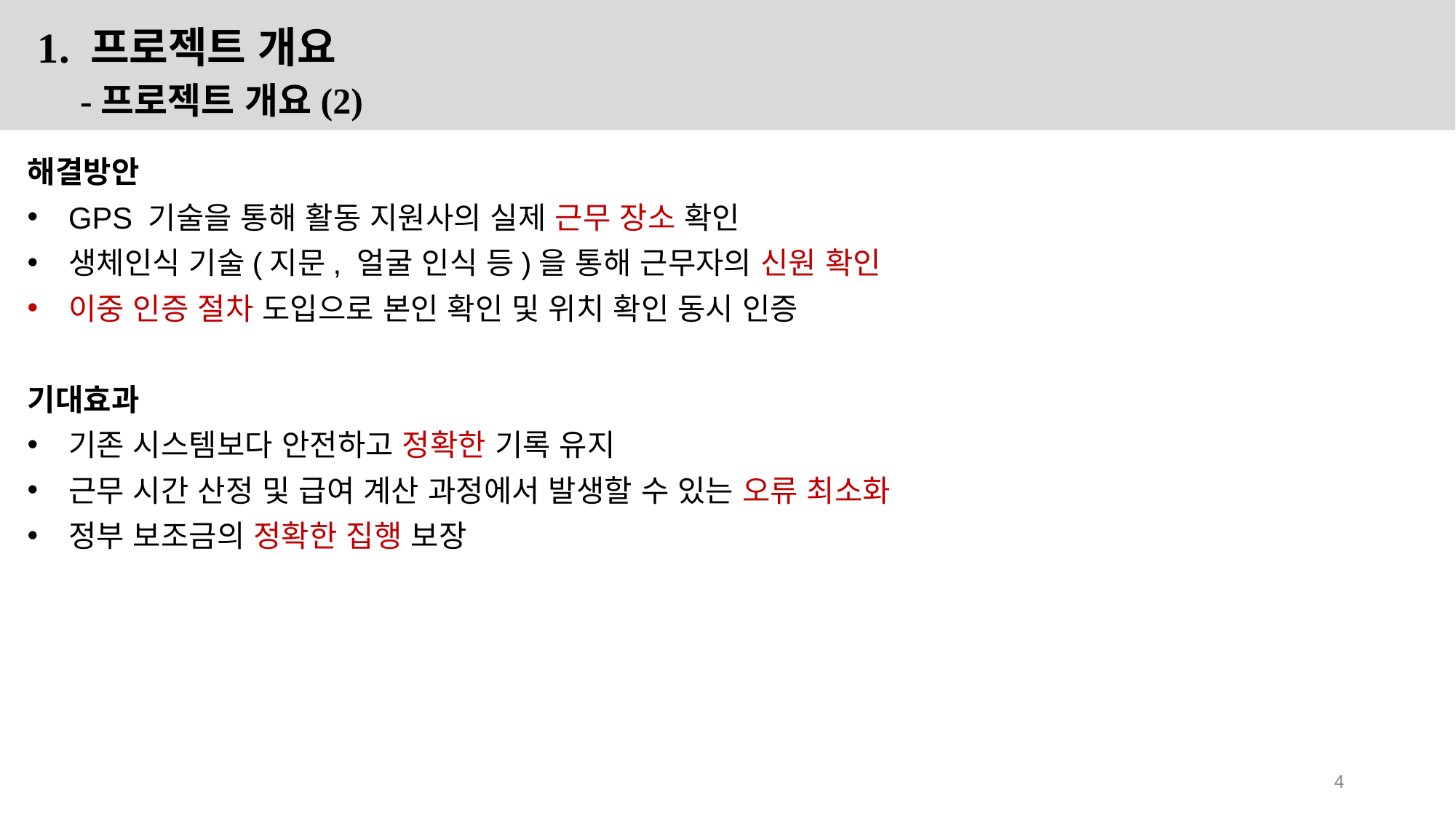

1. 프로젝트 개요
    -프로젝트 개요(2)

해결방안
GPS 기술을 통해 활동 지원사의 실제 근무 장소 확인
생체인식 기술(지문, 얼굴 인식 등)을 통해 근무자의 신원 확인
이중 인증 절차 도입으로 본인 확인 및 위치 확인 동시 인증

기대효과
기존 시스템보다 안전하고 정확한 기록 유지
근무 시간 산정 및 급여 계산 과정에서 발생할 수 있는 오류 최소화
정부 보조금의 정확한 집행 보장
4